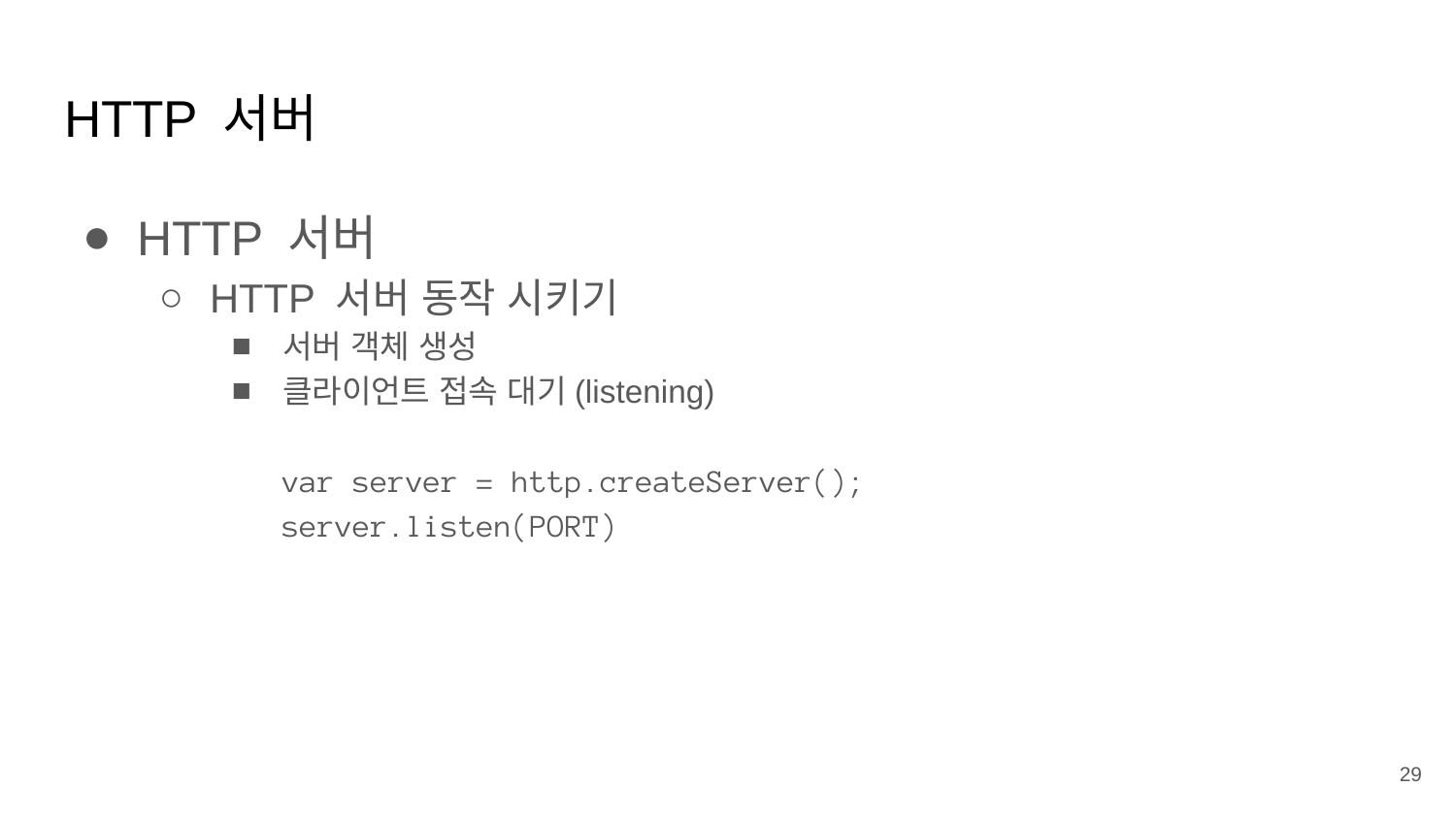

# HTTP 서버
HTTP 서버
HTTP 서버 동작 시키기
서버 객체 생성
클라이언트 접속 대기(listening)

var server = http.createServer();
server.listen(PORT)
29